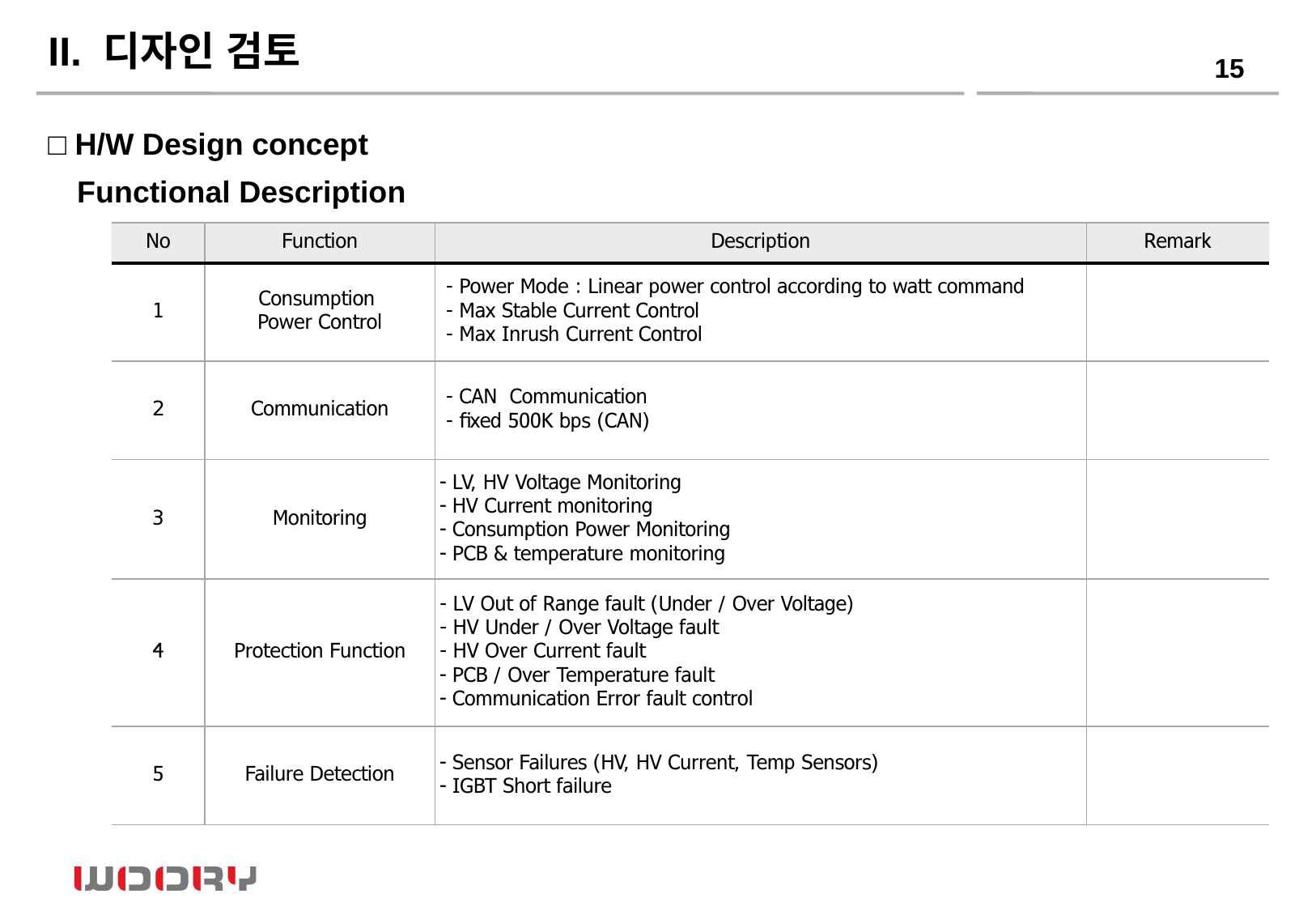

II. 디자인 검토
□ H/W Design concept
Functional Description
| No | Function | Description | Remark |
| --- | --- | --- | --- |
| 1 | Consumption Power Control | - Power Mode : Linear power control according to watt command - Max Stable Current Control - Max Inrush Current Control |  |
| 2 | Communication | - CAN Communication - fixed 500K bps (CAN) |  |
| 3 | Monitoring | LV, HV Voltage Monitoring HV Current monitoring Consumption Power Monitoring PCB & temperature monitoring |  |
| 4 | Protection Function | - LV Out of Range fault (Under / Over Voltage) - HV Under / Over Voltage fault - HV Over Current fault PCB / Over Temperature fault Communication Error fault control |  |
| 5 | Failure Detection | Sensor Failures (HV, HV Current, Temp Sensors) IGBT Short failure |  |